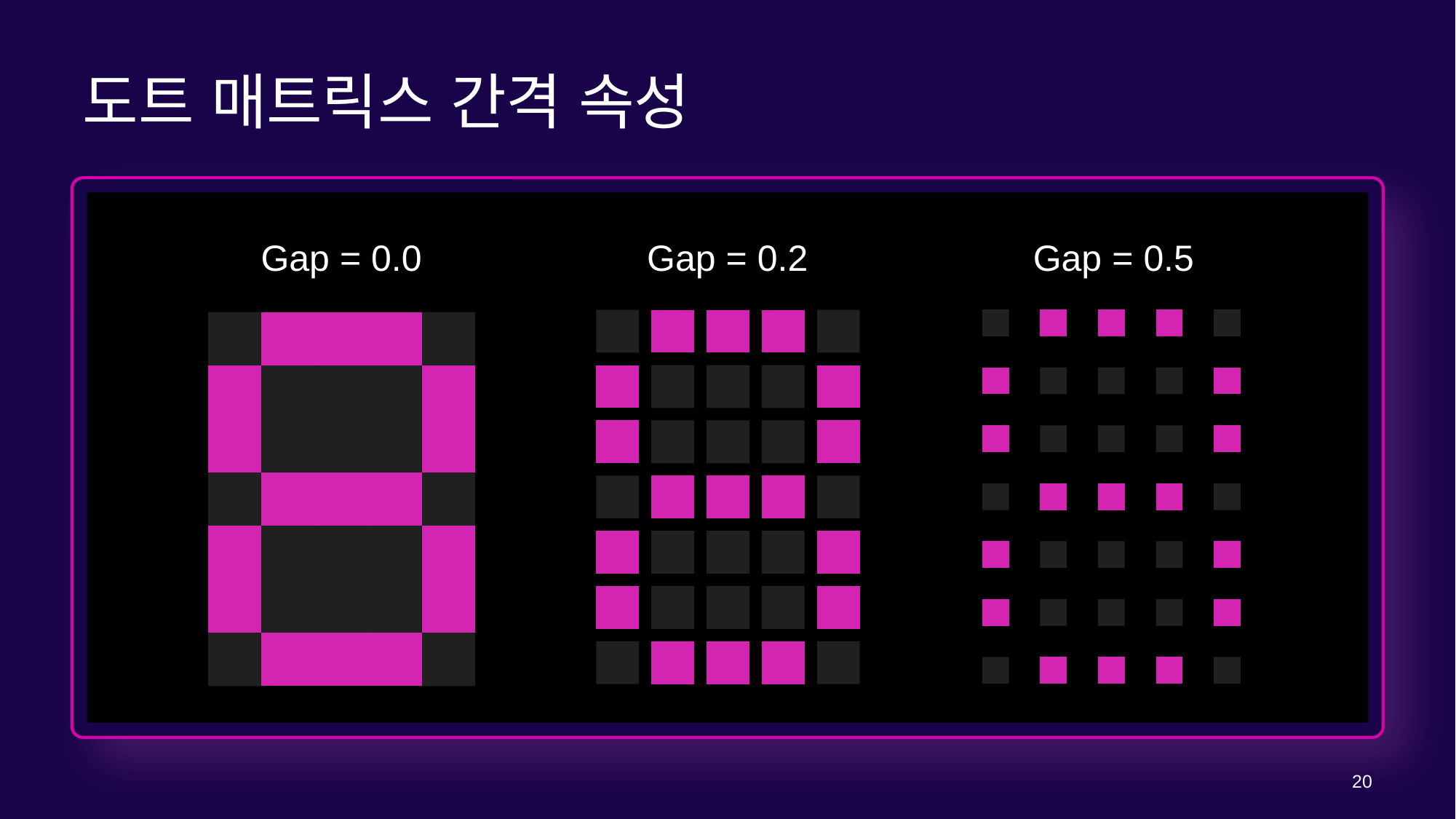

# 도트 매트릭스 간격 속성

Gap = 0.0
Gap = 0.2
Gap = 0.5

20